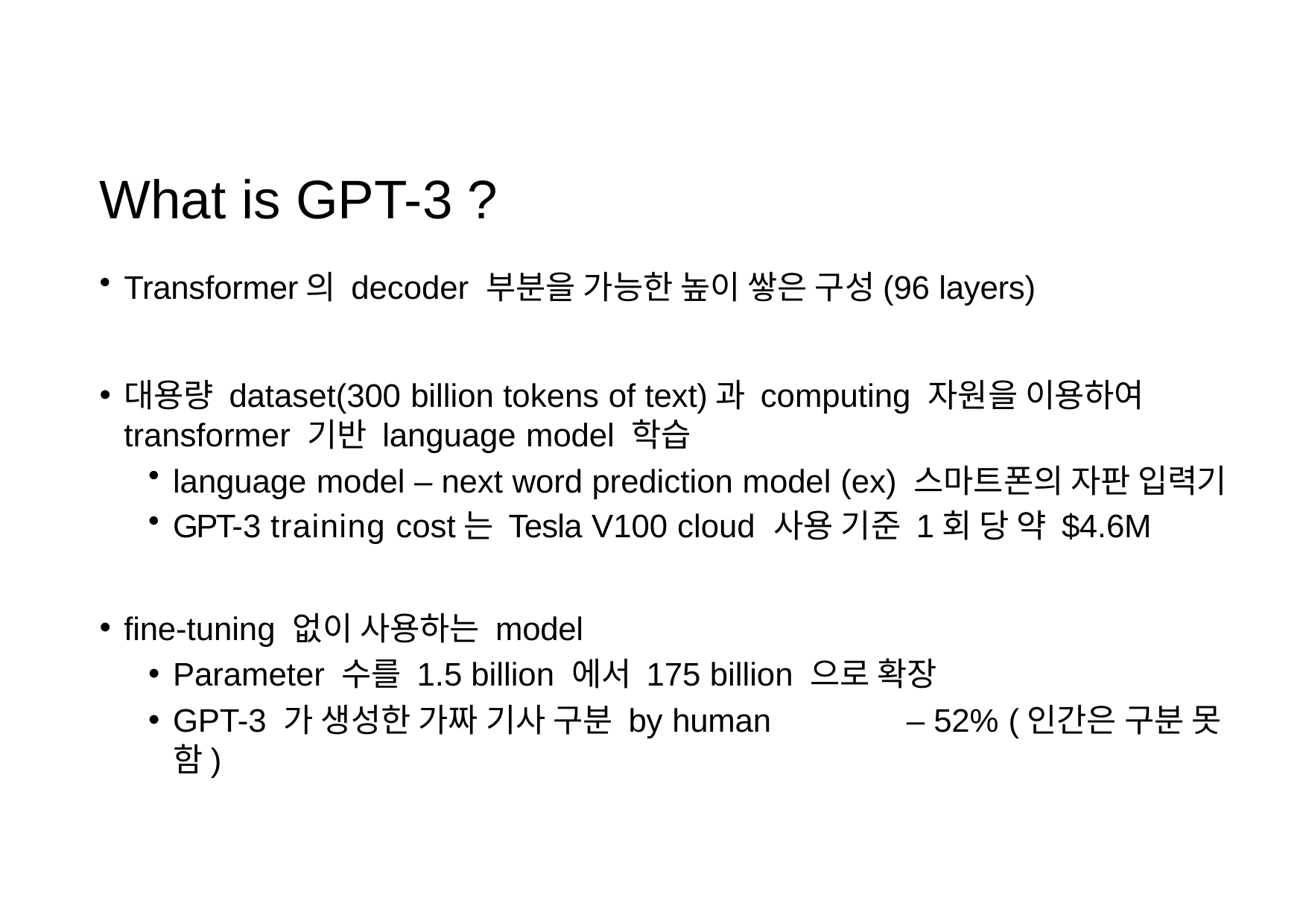

# What is GPT-3 ?
Transformer의 decoder 부분을 가능한 높이 쌓은 구성(96 layers)

대용량 dataset(300 billion tokens of text)과 computing 자원을 이용하여
transformer 기반 language model 학습
language model – next word prediction model (ex) 스마트폰의 자판 입력기
GPT-3 training cost는 Tesla V100 cloud 사용 기준 1회 당 약 $4.6M

fine-tuning 없이 사용하는 model
Parameter 수를 1.5 billion 에서 175 billion 으로 확장
GPT-3 가 생성한 가짜 기사 구분 by human	– 52% (인간은 구분 못함)